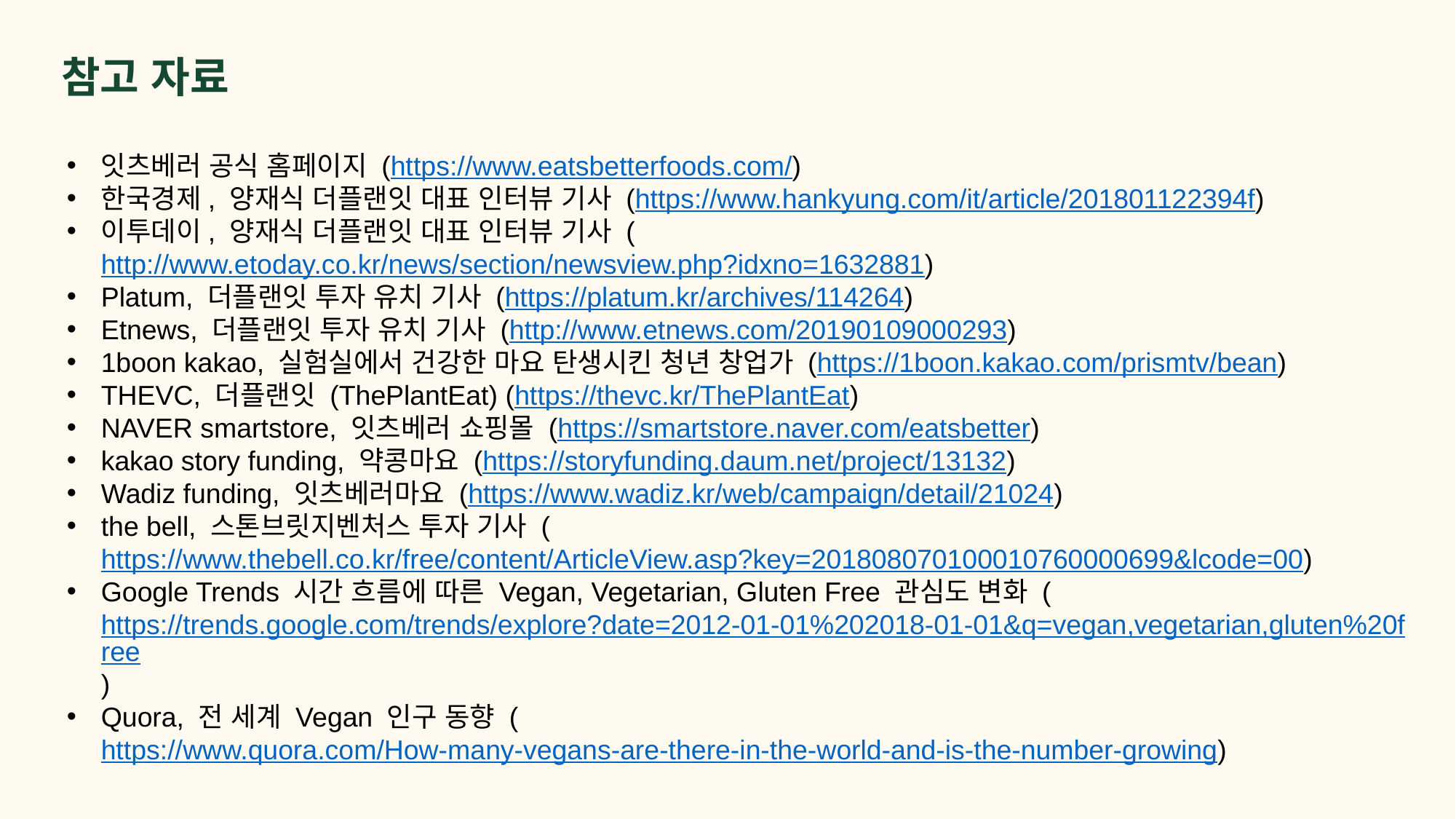

참고 자료
잇츠베러 공식 홈페이지 (https://www.eatsbetterfoods.com/)
한국경제, 양재식 더플랜잇 대표 인터뷰 기사 (https://www.hankyung.com/it/article/201801122394f)
이투데이, 양재식 더플랜잇 대표 인터뷰 기사 (http://www.etoday.co.kr/news/section/newsview.php?idxno=1632881)
Platum, 더플랜잇 투자 유치 기사 (https://platum.kr/archives/114264)
Etnews, 더플랜잇 투자 유치 기사 (http://www.etnews.com/20190109000293)
1boon kakao, 실험실에서 건강한 마요 탄생시킨 청년 창업가 (https://1boon.kakao.com/prismtv/bean)
THEVC, 더플랜잇 (ThePlantEat) (https://thevc.kr/ThePlantEat)
NAVER smartstore, 잇츠베러 쇼핑몰 (https://smartstore.naver.com/eatsbetter)
kakao story funding, 약콩마요 (https://storyfunding.daum.net/project/13132)
Wadiz funding, 잇츠베러마요 (https://www.wadiz.kr/web/campaign/detail/21024)
the bell, 스톤브릿지벤처스 투자 기사 (https://www.thebell.co.kr/free/content/ArticleView.asp?key=201808070100010760000699&lcode=00)
Google Trends 시간 흐름에 따른 Vegan, Vegetarian, Gluten Free 관심도 변화 (https://trends.google.com/trends/explore?date=2012-01-01%202018-01-01&q=vegan,vegetarian,gluten%20free)
Quora, 전 세계 Vegan 인구 동향 (https://www.quora.com/How-many-vegans-are-there-in-the-world-and-is-the-number-growing)